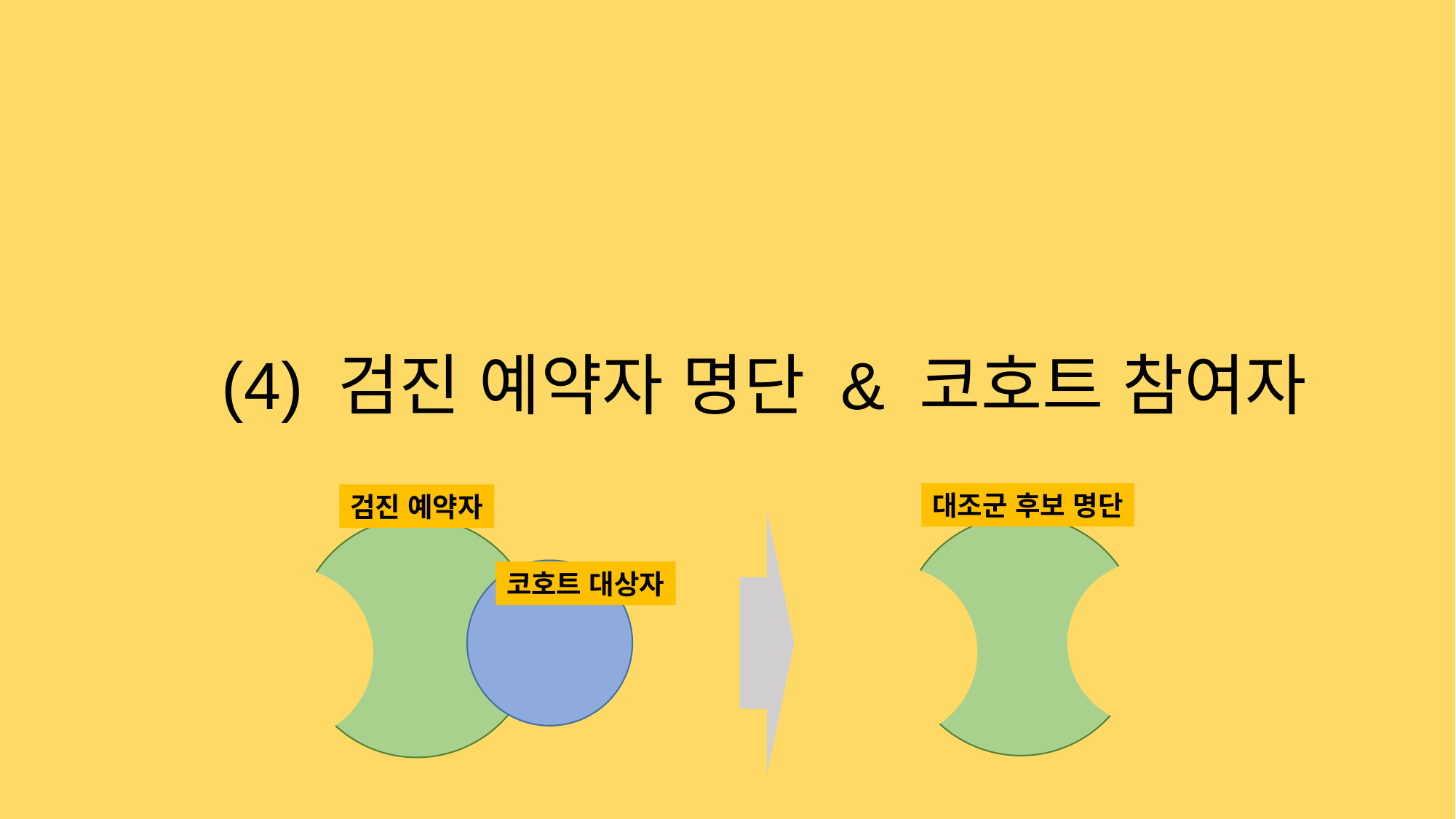

# (4) 검진 예약자 명단 & 코호트 참여자
대조군 후보 명단
검진 예약자

코호트 대상자